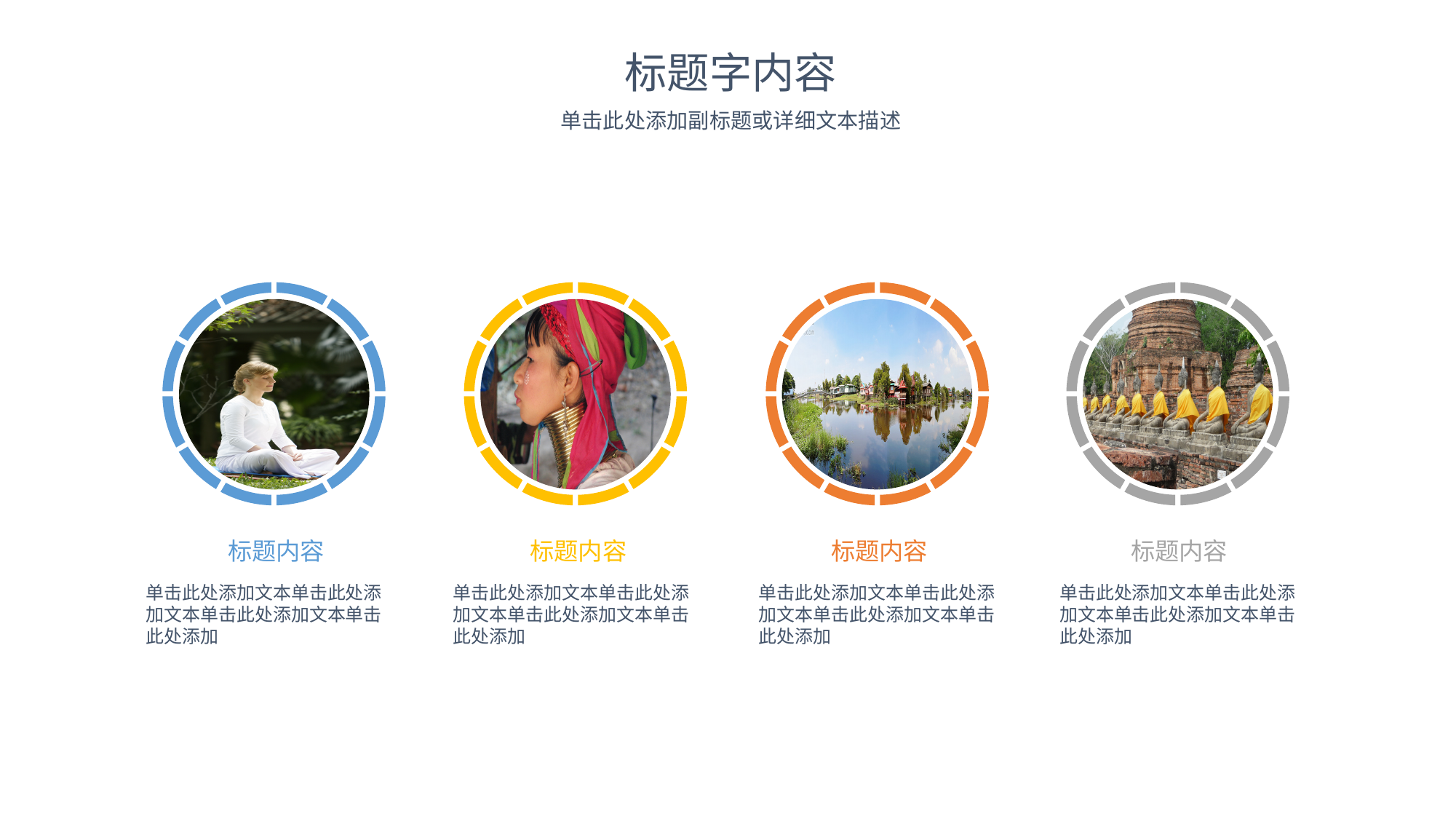

标题字内容
单击此处添加副标题或详细文本描述

标题内容
标题内容
标题内容
标题内容
单击此处添加文本单击此处添加文本单击此处添加文本单击此处添加
单击此处添加文本单击此处添加文本单击此处添加文本单击此处添加
单击此处添加文本单击此处添加文本单击此处添加文本单击此处添加
单击此处添加文本单击此处添加文本单击此处添加文本单击此处添加